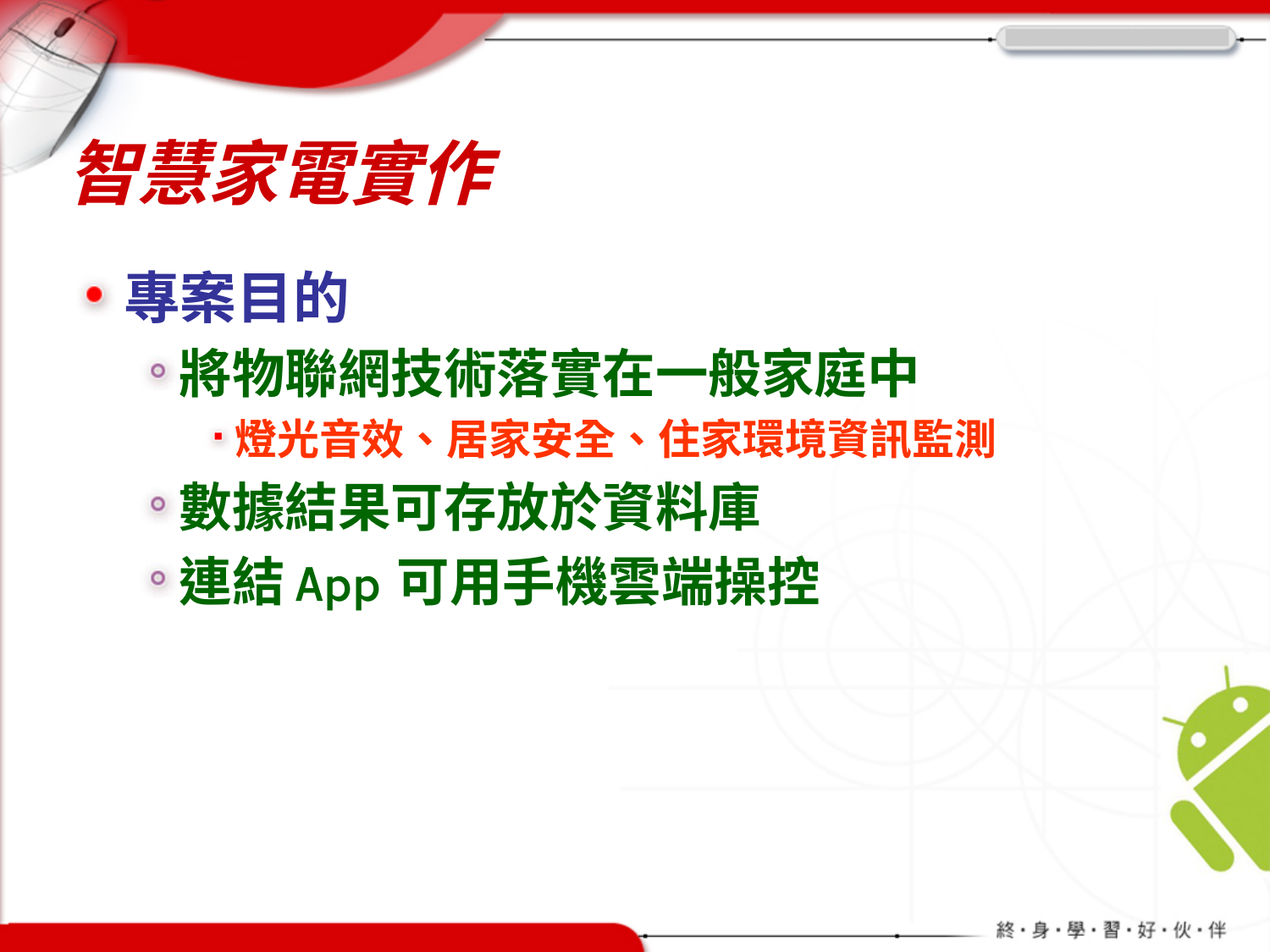

# 智慧家電實作
專案目的
將物聯網技術落實在一般家庭中
燈光音效、居家安全、住家環境資訊監測
數據結果可存放於資料庫
連結App可用手機雲端操控